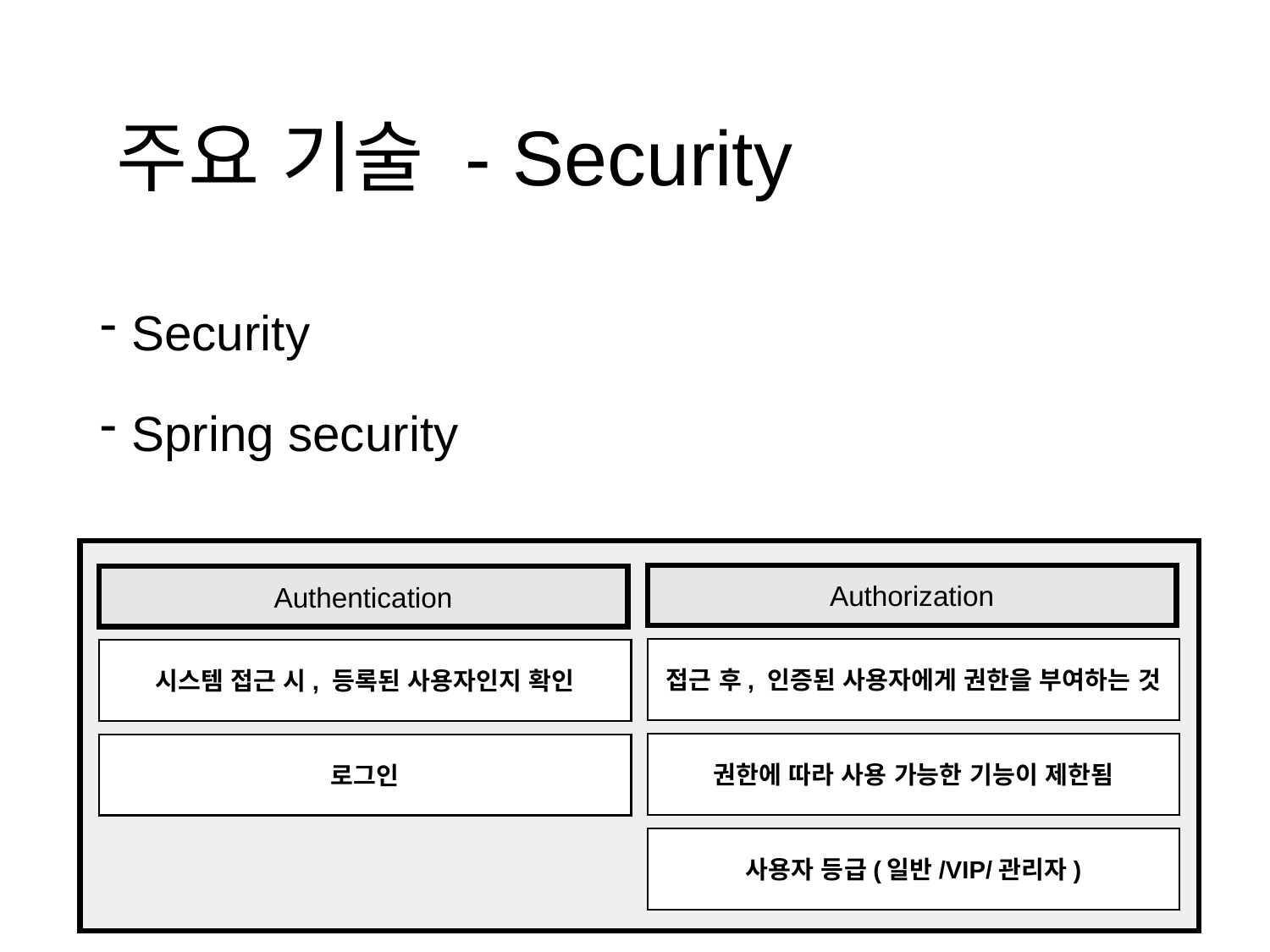

# 주요 기술 - Security
Security
Spring security

Authorization
Authentication
접근 후, 인증된 사용자에게 권한을 부여하는 것
시스템 접근 시, 등록된 사용자인지 확인
권한에 따라 사용 가능한 기능이 제한됨
로그인
사용자 등급(일반/VIP/관리자)